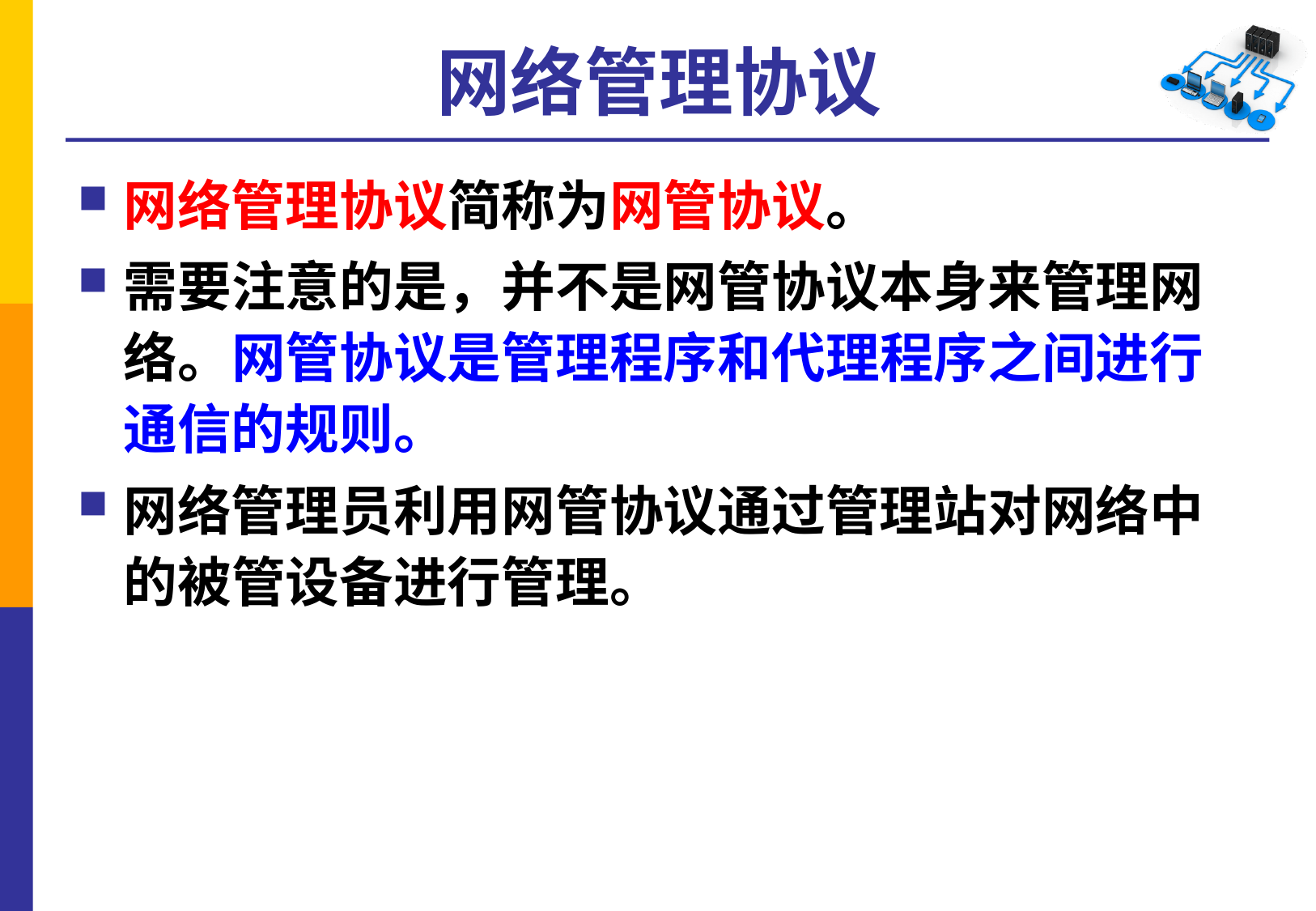

# 网络管理协议
网络管理协议简称为网管协议。
需要注意的是，并不是网管协议本身来管理网络。网管协议是管理程序和代理程序之间进行通信的规则。
网络管理员利用网管协议通过管理站对网络中的被管设备进行管理。